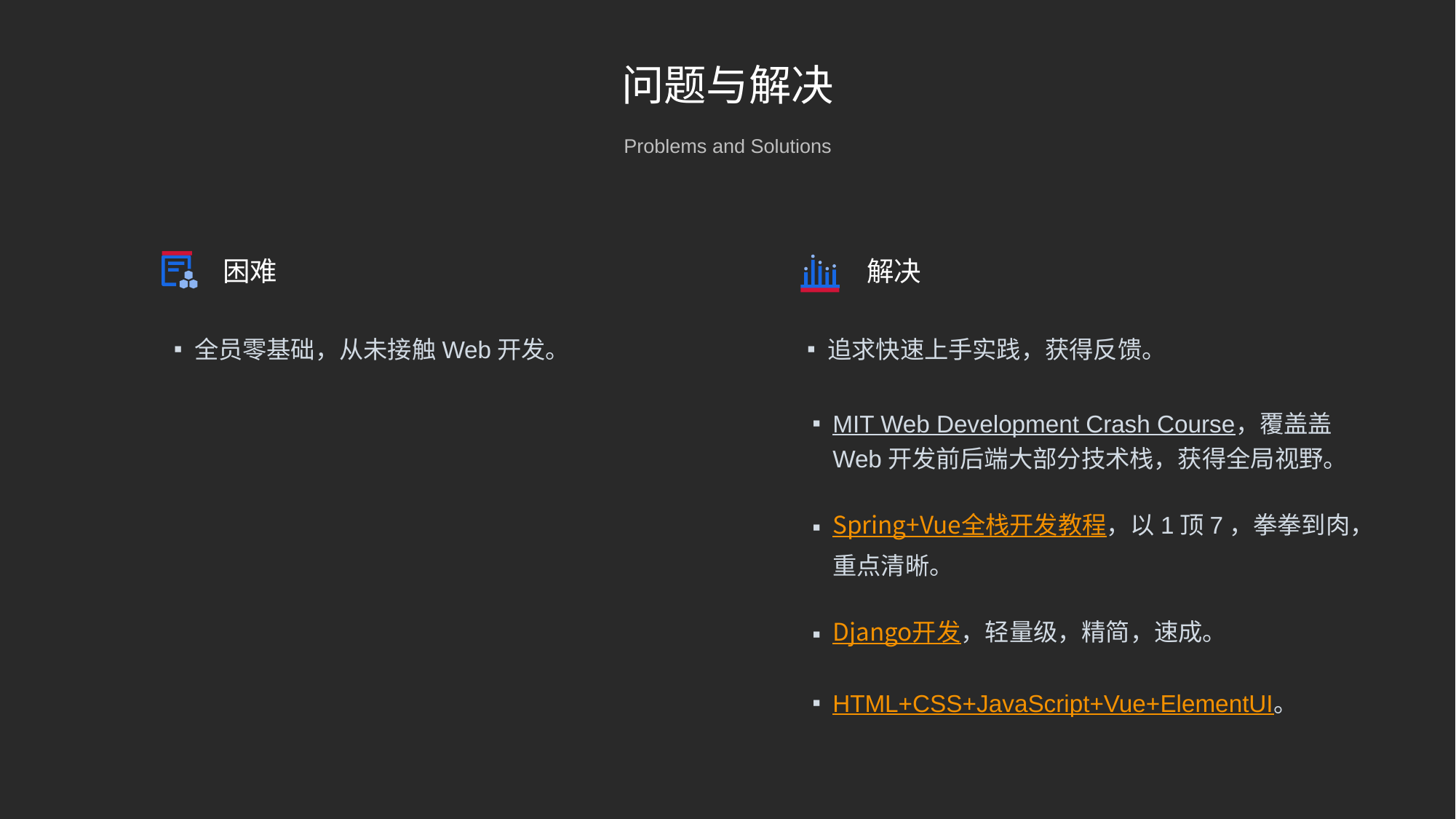

问题与解决
Problems and Solutions

困难
解决

全员零基础，从未接触Web开发。
追求快速上手实践，获得反馈。
MIT Web Development Crash Course，覆盖盖Web开发前后端大部分技术栈，获得全局视野。
Spring+Vue全栈开发教程，以1顶7，拳拳到肉，重点清晰。
Django开发，轻量级，精简，速成。
HTML+CSS+JavaScript+Vue+ElementUI。